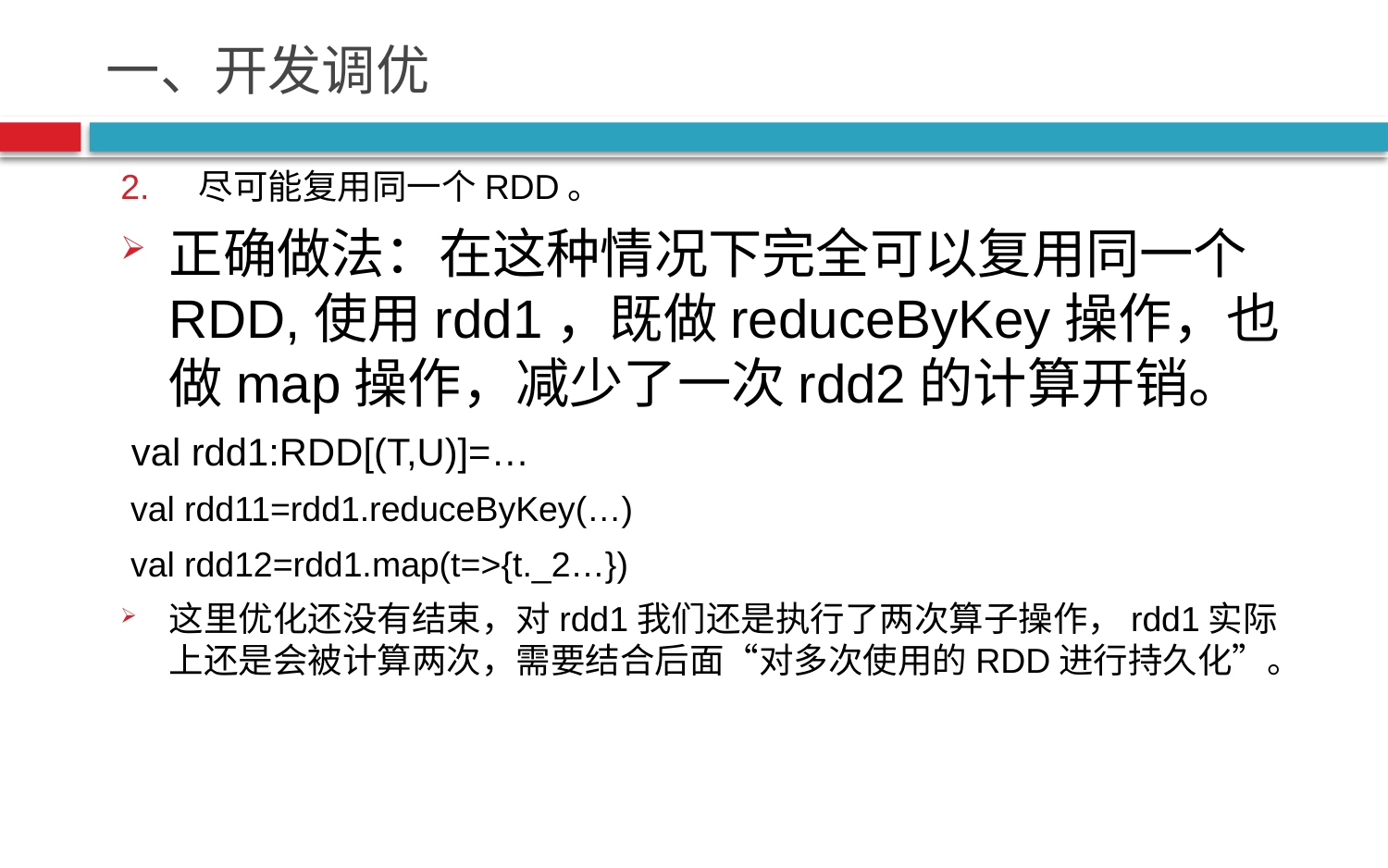

# 一、开发调优
尽可能复用同一个RDD。
正确做法：在这种情况下完全可以复用同一个RDD,使用rdd1，既做reduceByKey操作，也做map操作，减少了一次rdd2的计算开销。
 val rdd1:RDD[(T,U)]=…
 val rdd11=rdd1.reduceByKey(…)
 val rdd12=rdd1.map(t=>{t._2…})
这里优化还没有结束，对rdd1我们还是执行了两次算子操作，rdd1实际上还是会被计算两次，需要结合后面“对多次使用的RDD进行持久化”。